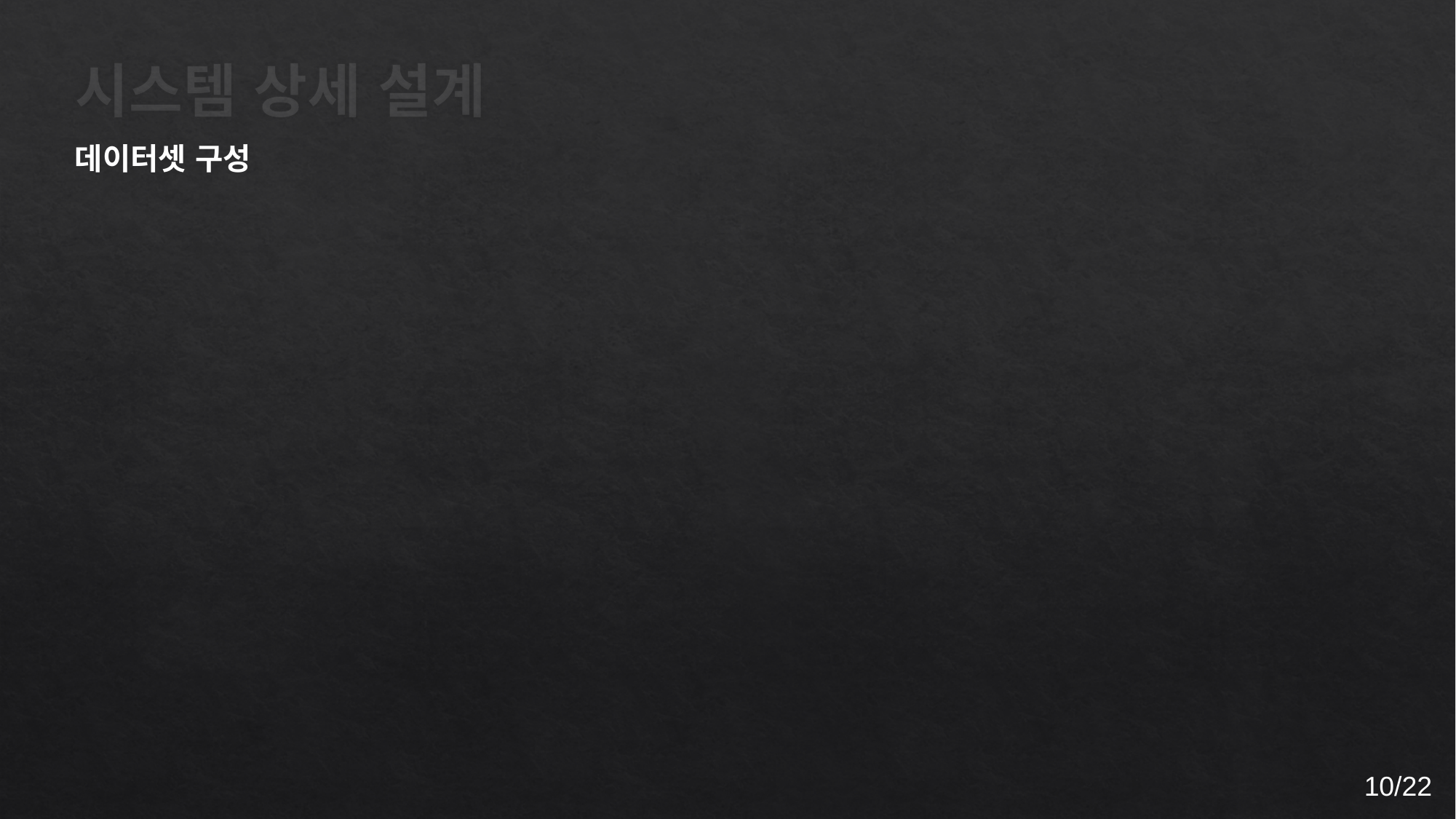

# 시스템 상세 설계
데이터셋 구성
10/22